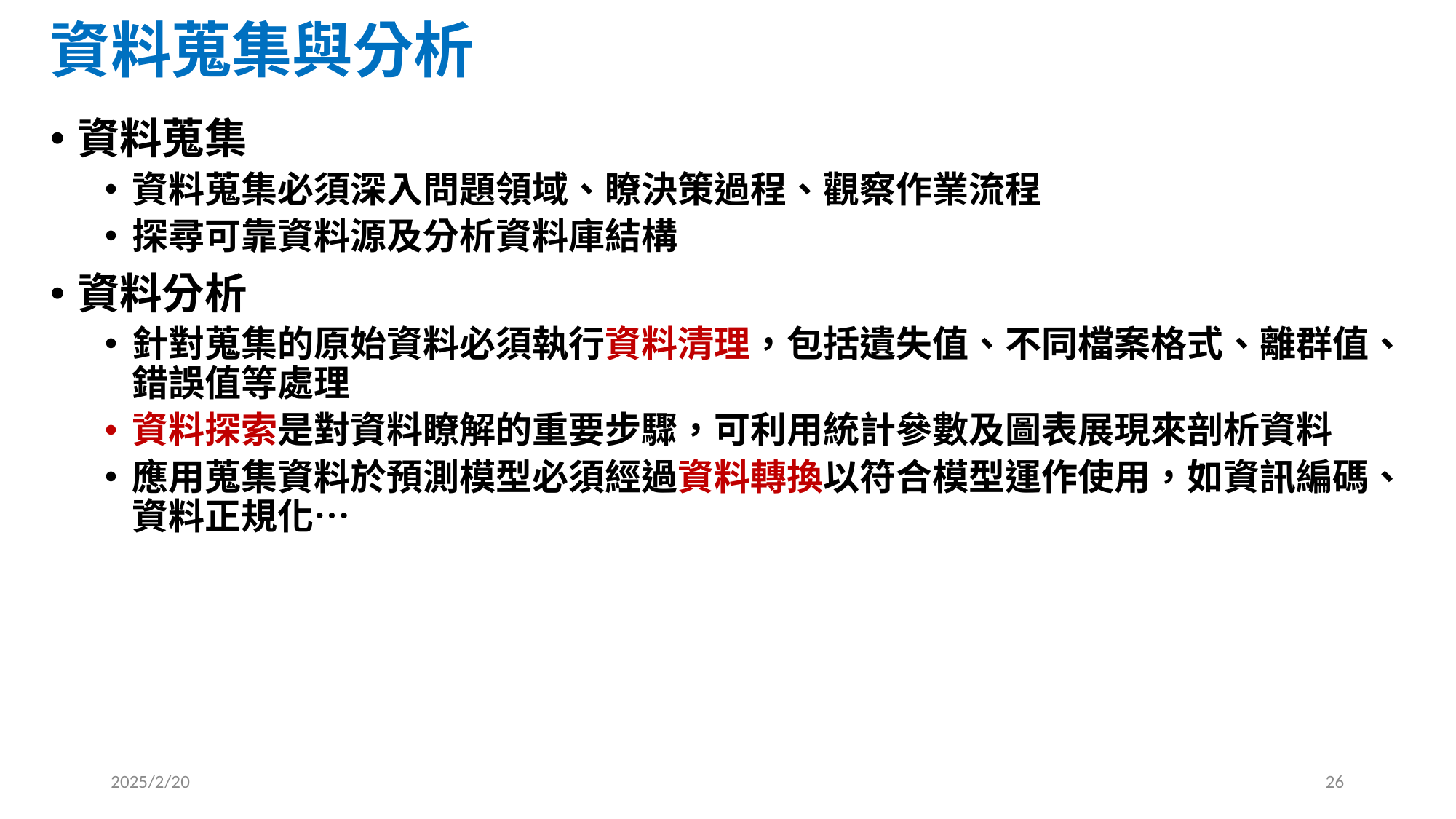

# 資料蒐集與分析
資料蒐集
資料蒐集必須深入問題領域、瞭決策過程、觀察作業流程
探尋可靠資料源及分析資料庫結構
資料分析
針對蒐集的原始資料必須執行資料清理，包括遺失值、不同檔案格式、離群值、錯誤值等處理
資料探索是對資料瞭解的重要步驟，可利用統計參數及圖表展現來剖析資料
應用蒐集資料於預測模型必須經過資料轉換以符合模型運作使用，如資訊編碼、資料正規化…
2025/2/20
26